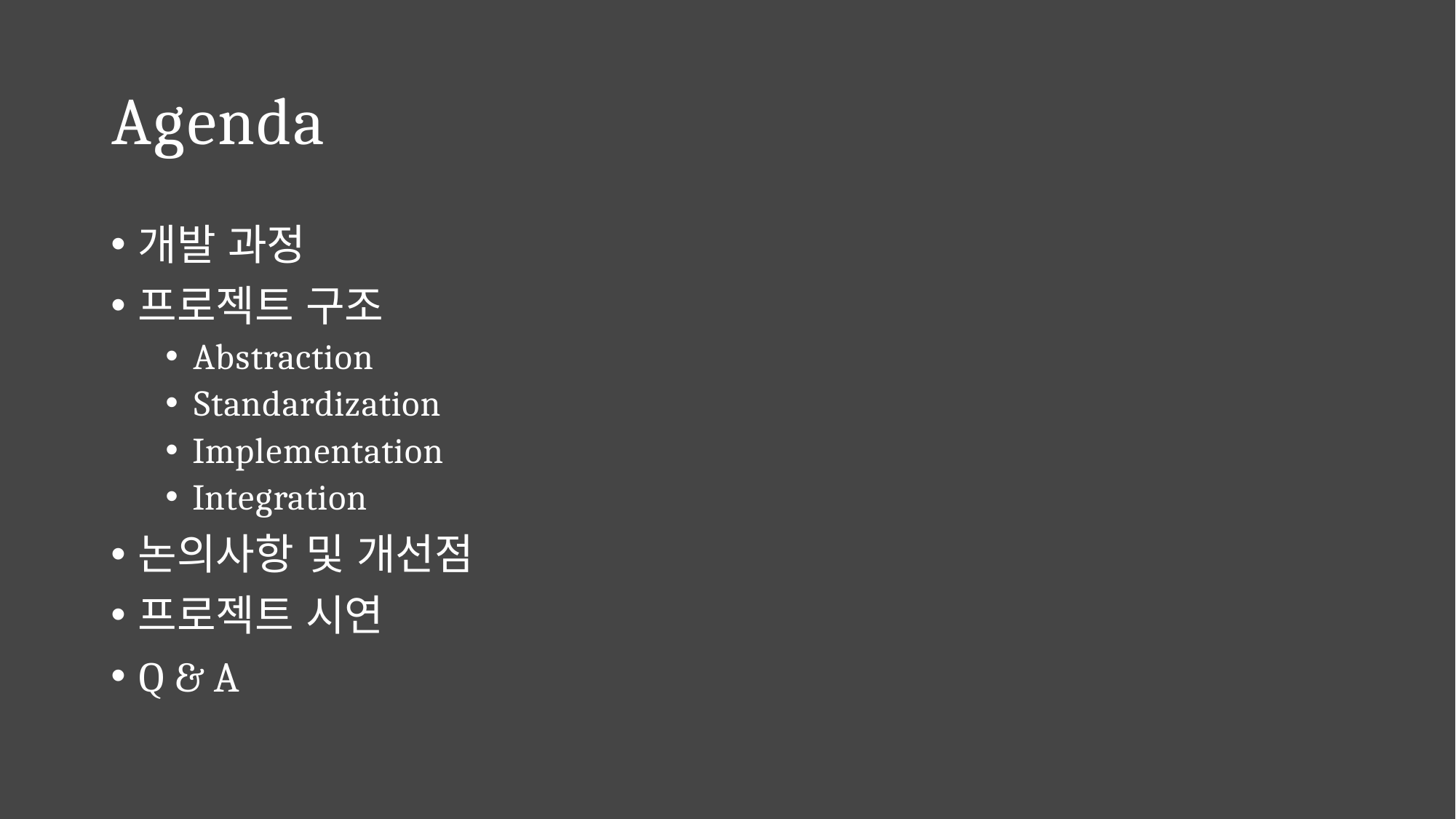

# Agenda
개발 과정
프로젝트 구조
Abstraction
Standardization
Implementation
Integration
논의사항 및 개선점
프로젝트 시연
Q & A